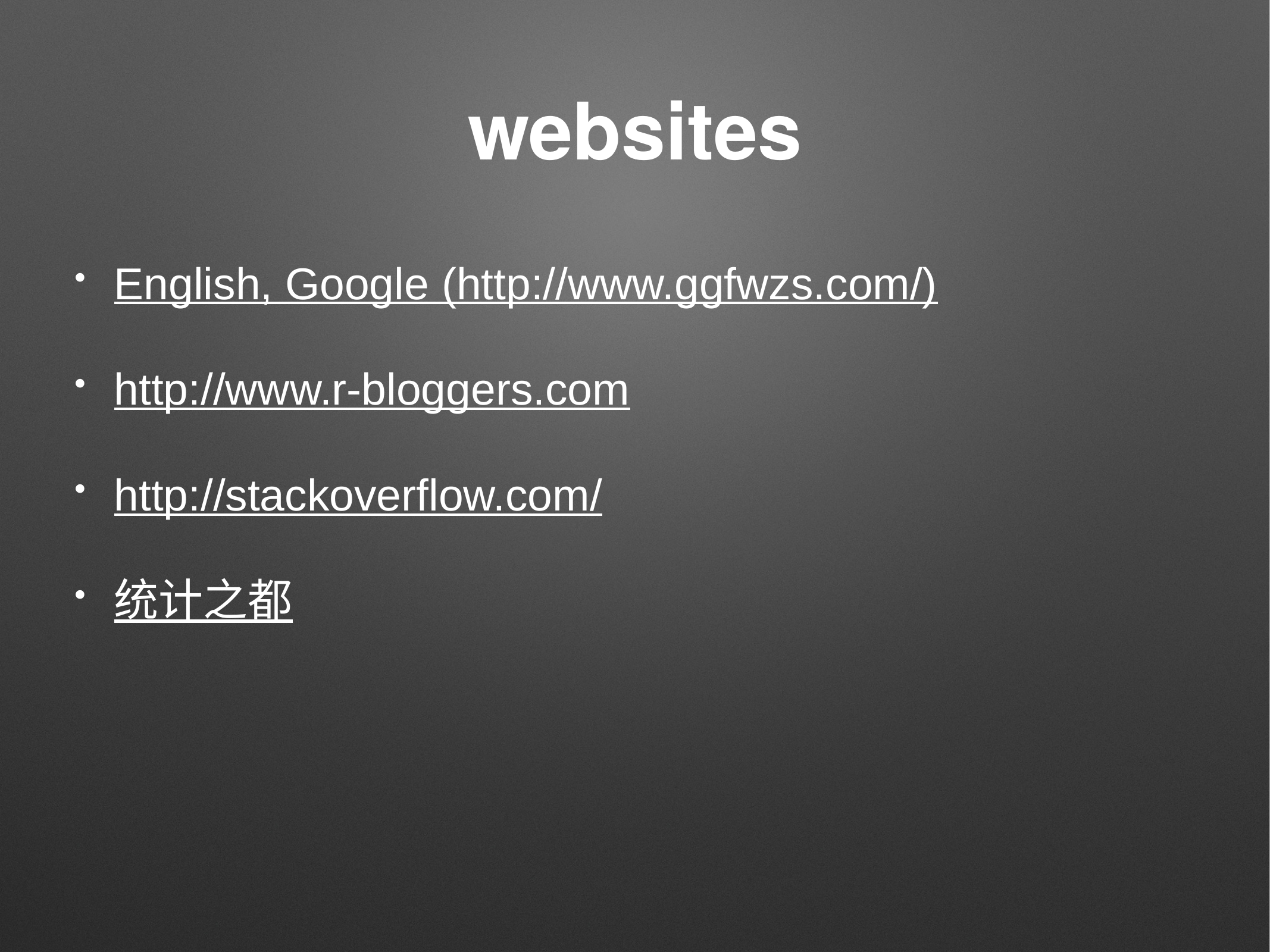

# websites
English, Google (http://www.ggfwzs.com/)
http://www.r-bloggers.com
http://stackoverflow.com/
统计之都